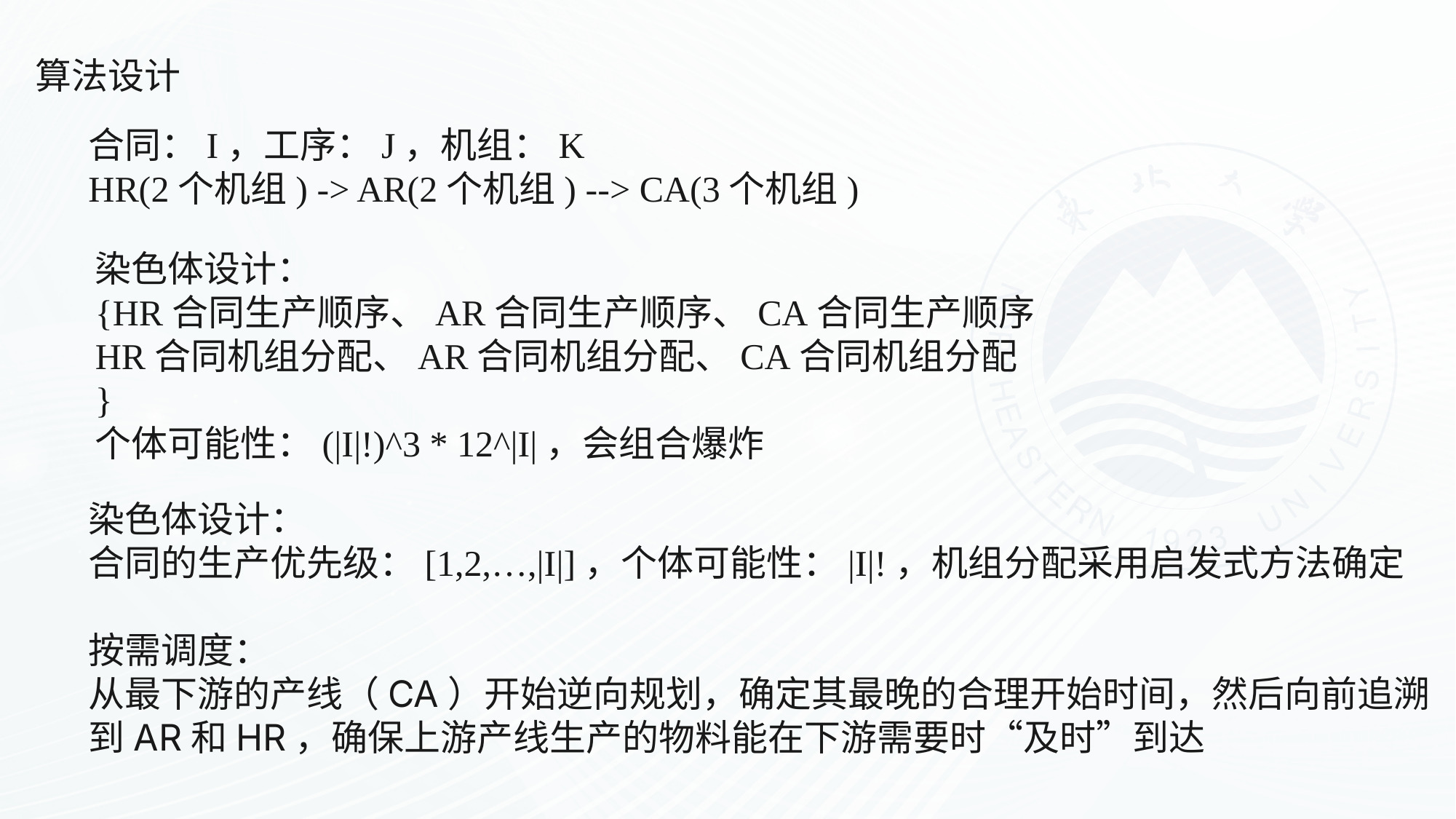

算法设计
合同：I，工序：J，机组：K
HR(2个机组) -> AR(2个机组) --> CA(3个机组)

染色体设计：
{HR合同生产顺序、AR合同生产顺序、CA合同生产顺序
HR合同机组分配、AR合同机组分配、CA合同机组分配
}
个体可能性：(|I|!)^3 * 12^|I|，会组合爆炸

染色体设计：
合同的生产优先级：[1,2,…,|I|]，个体可能性：|I|!，机组分配采用启发式方法确定

按需调度：
从最下游的产线（CA）开始逆向规划，确定其最晚的合理开始时间，然后向前追溯到AR和HR，确保上游产线生产的物料能在下游需要时“及时”到达